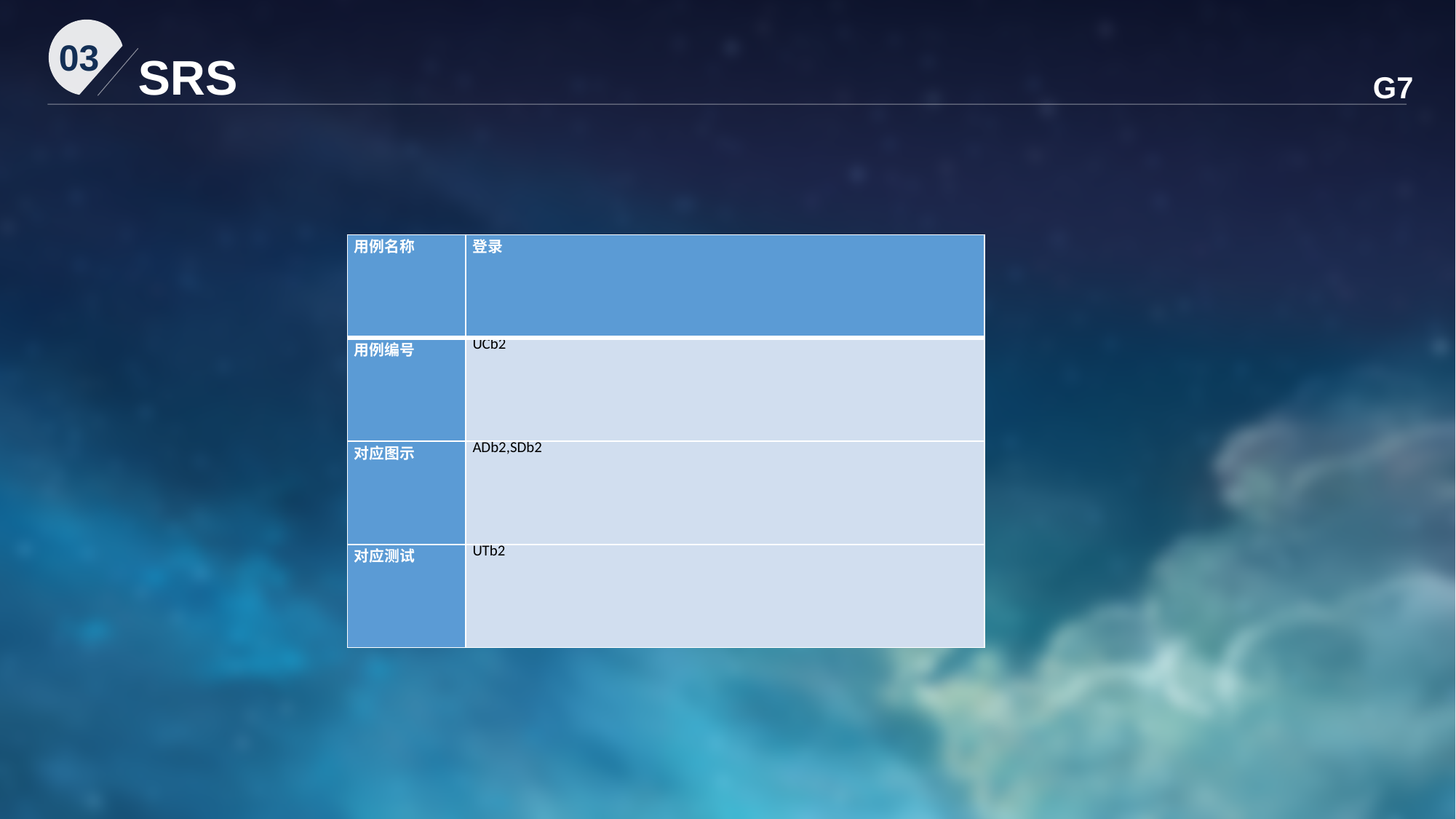

03
SRS
G7
| 用例名称 | 登录 |
| --- | --- |
| 用例编号 | UCb2 |
| 对应图示 | ADb2,SDb2 |
| 对应测试 | UTb2 |